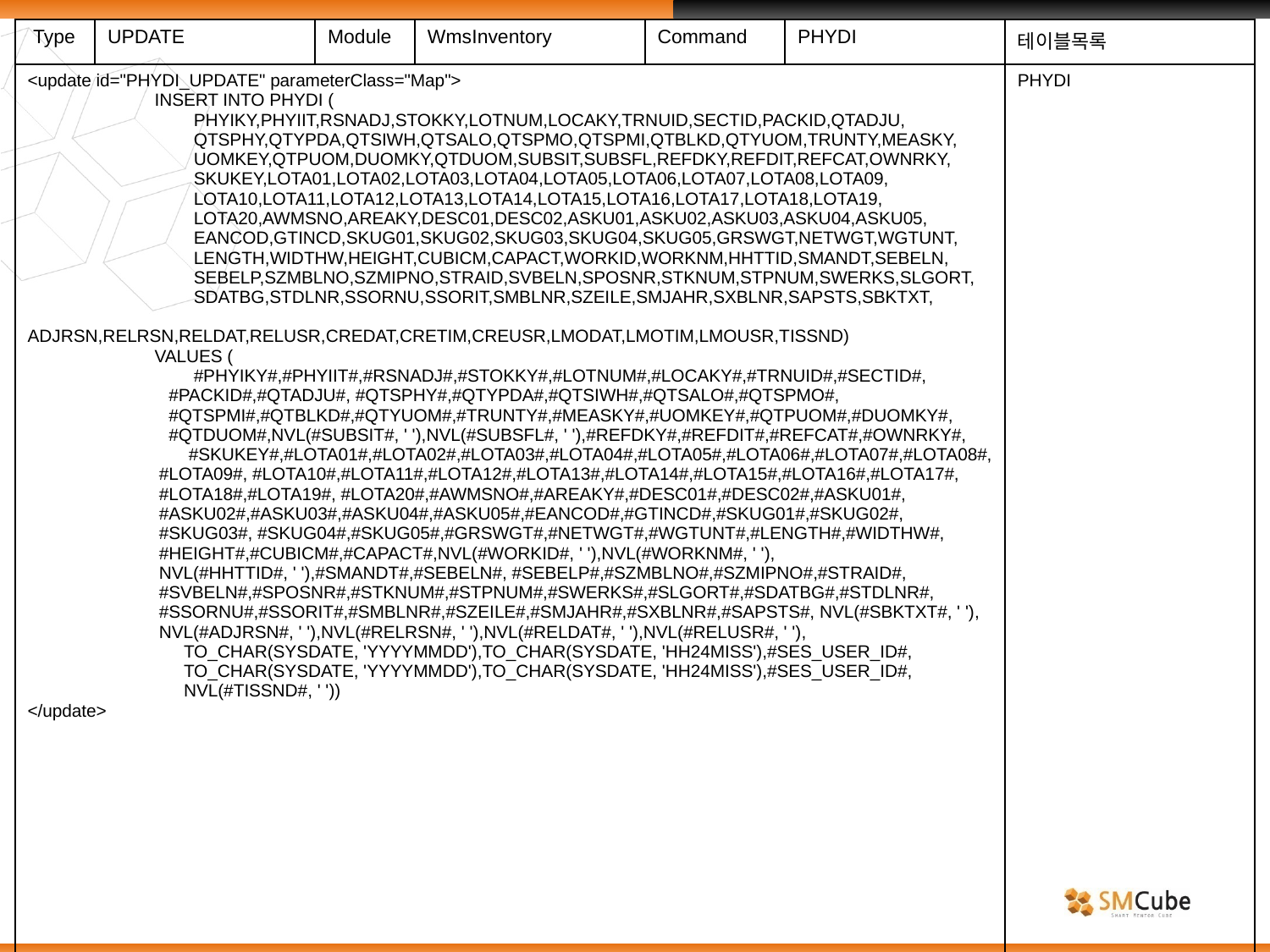

| Type | UPDATE | Module | WmsInventory | Command | PHYDI | 테이블목록 |
| --- | --- | --- | --- | --- | --- | --- |
| <update id="PHYDI\_UPDATE" parameterClass="Map"> INSERT INTO PHYDI ( PHYIKY,PHYIIT,RSNADJ,STOKKY,LOTNUM,LOCAKY,TRNUID,SECTID,PACKID,QTADJU, QTSPHY,QTYPDA,QTSIWH,QTSALO,QTSPMO,QTSPMI,QTBLKD,QTYUOM,TRUNTY,MEASKY, UOMKEY,QTPUOM,DUOMKY,QTDUOM,SUBSIT,SUBSFL,REFDKY,REFDIT,REFCAT,OWNRKY, SKUKEY,LOTA01,LOTA02,LOTA03,LOTA04,LOTA05,LOTA06,LOTA07,LOTA08,LOTA09, LOTA10,LOTA11,LOTA12,LOTA13,LOTA14,LOTA15,LOTA16,LOTA17,LOTA18,LOTA19, LOTA20,AWMSNO,AREAKY,DESC01,DESC02,ASKU01,ASKU02,ASKU03,ASKU04,ASKU05, EANCOD,GTINCD,SKUG01,SKUG02,SKUG03,SKUG04,SKUG05,GRSWGT,NETWGT,WGTUNT, LENGTH,WIDTHW,HEIGHT,CUBICM,CAPACT,WORKID,WORKNM,HHTTID,SMANDT,SEBELN, SEBELP,SZMBLNO,SZMIPNO,STRAID,SVBELN,SPOSNR,STKNUM,STPNUM,SWERKS,SLGORT, SDATBG,STDLNR,SSORNU,SSORIT,SMBLNR,SZEILE,SMJAHR,SXBLNR,SAPSTS,SBKTXT, ADJRSN,RELRSN,RELDAT,RELUSR,CREDAT,CRETIM,CREUSR,LMODAT,LMOTIM,LMOUSR,TISSND) VALUES ( #PHYIKY#,#PHYIIT#,#RSNADJ#,#STOKKY#,#LOTNUM#,#LOCAKY#,#TRNUID#,#SECTID#, #PACKID#,#QTADJU#, #QTSPHY#,#QTYPDA#,#QTSIWH#,#QTSALO#,#QTSPMO#, #QTSPMI#,#QTBLKD#,#QTYUOM#,#TRUNTY#,#MEASKY#,#UOMKEY#,#QTPUOM#,#DUOMKY#, #QTDUOM#,NVL(#SUBSIT#, ' '),NVL(#SUBSFL#, ' '),#REFDKY#,#REFDIT#,#REFCAT#,#OWNRKY#, #SKUKEY#,#LOTA01#,#LOTA02#,#LOTA03#,#LOTA04#,#LOTA05#,#LOTA06#,#LOTA07#,#LOTA08#, #LOTA09#, #LOTA10#,#LOTA11#,#LOTA12#,#LOTA13#,#LOTA14#,#LOTA15#,#LOTA16#,#LOTA17#, #LOTA18#,#LOTA19#, #LOTA20#,#AWMSNO#,#AREAKY#,#DESC01#,#DESC02#,#ASKU01#, #ASKU02#,#ASKU03#,#ASKU04#,#ASKU05#,#EANCOD#,#GTINCD#,#SKUG01#,#SKUG02#, #SKUG03#, #SKUG04#,#SKUG05#,#GRSWGT#,#NETWGT#,#WGTUNT#,#LENGTH#,#WIDTHW#, #HEIGHT#,#CUBICM#,#CAPACT#,NVL(#WORKID#, ' '),NVL(#WORKNM#, ' '), NVL(#HHTTID#, ' '),#SMANDT#,#SEBELN#, #SEBELP#,#SZMBLNO#,#SZMIPNO#,#STRAID#, #SVBELN#,#SPOSNR#,#STKNUM#,#STPNUM#,#SWERKS#,#SLGORT#,#SDATBG#,#STDLNR#, #SSORNU#,#SSORIT#,#SMBLNR#,#SZEILE#,#SMJAHR#,#SXBLNR#,#SAPSTS#, NVL(#SBKTXT#, ' '), NVL(#ADJRSN#, ' '),NVL(#RELRSN#, ' '),NVL(#RELDAT#, ' '),NVL(#RELUSR#, ' '), TO\_CHAR(SYSDATE, 'YYYYMMDD'),TO\_CHAR(SYSDATE, 'HH24MISS'),#SES\_USER\_ID#, TO\_CHAR(SYSDATE, 'YYYYMMDD'),TO\_CHAR(SYSDATE, 'HH24MISS'),#SES\_USER\_ID#, NVL(#TISSND#, ' ')) </update> |  |  |  |  |  | PHYDI |